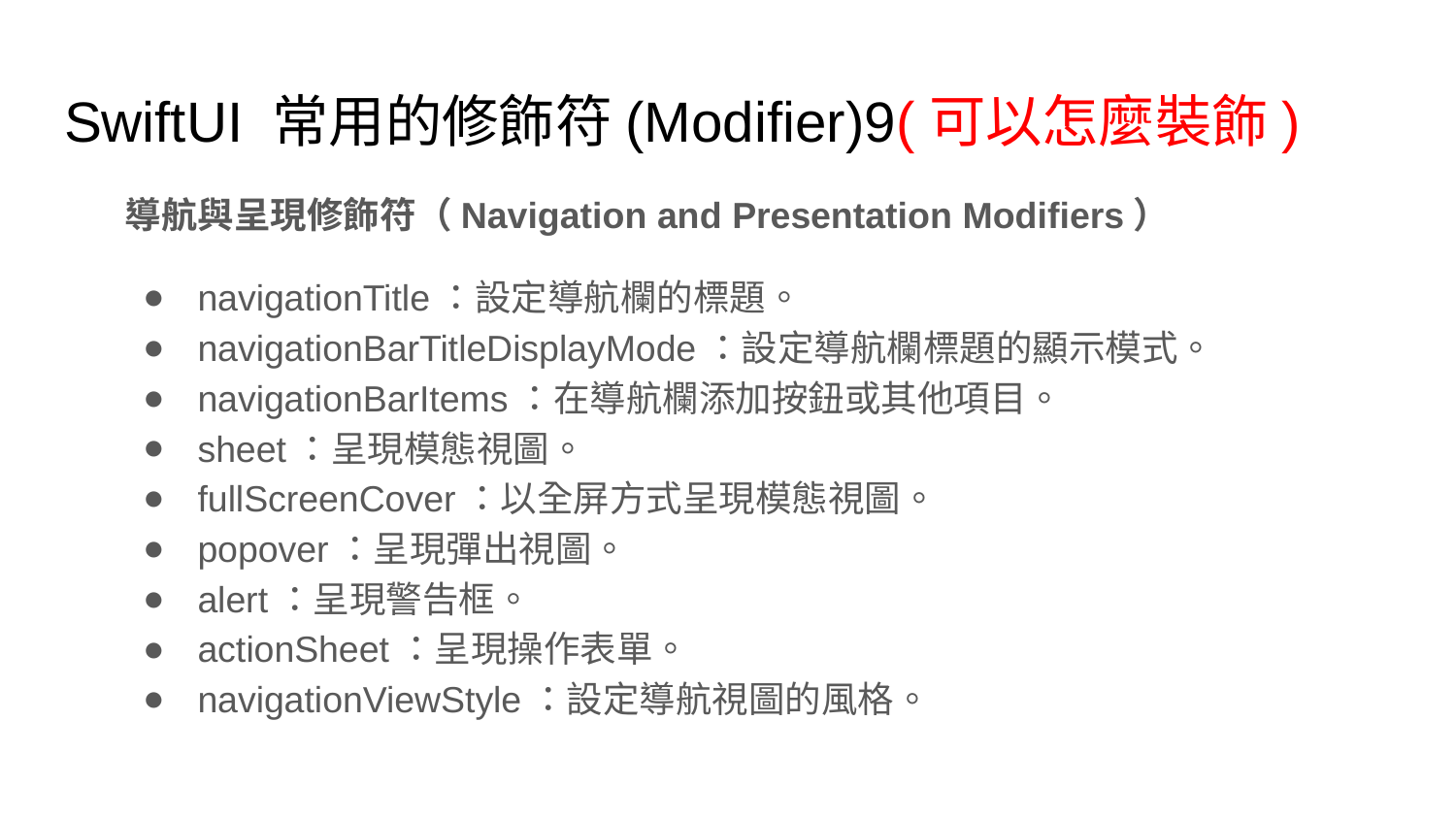

# SwiftUI 常用的修飾符(Modifier)9(可以怎麼裝飾)
導航與呈現修飾符（Navigation and Presentation Modifiers）
navigationTitle：設定導航欄的標題。
navigationBarTitleDisplayMode：設定導航欄標題的顯示模式。
navigationBarItems：在導航欄添加按鈕或其他項目。
sheet：呈現模態視圖。
fullScreenCover：以全屏方式呈現模態視圖。
popover：呈現彈出視圖。
alert：呈現警告框。
actionSheet：呈現操作表單。
navigationViewStyle：設定導航視圖的風格。